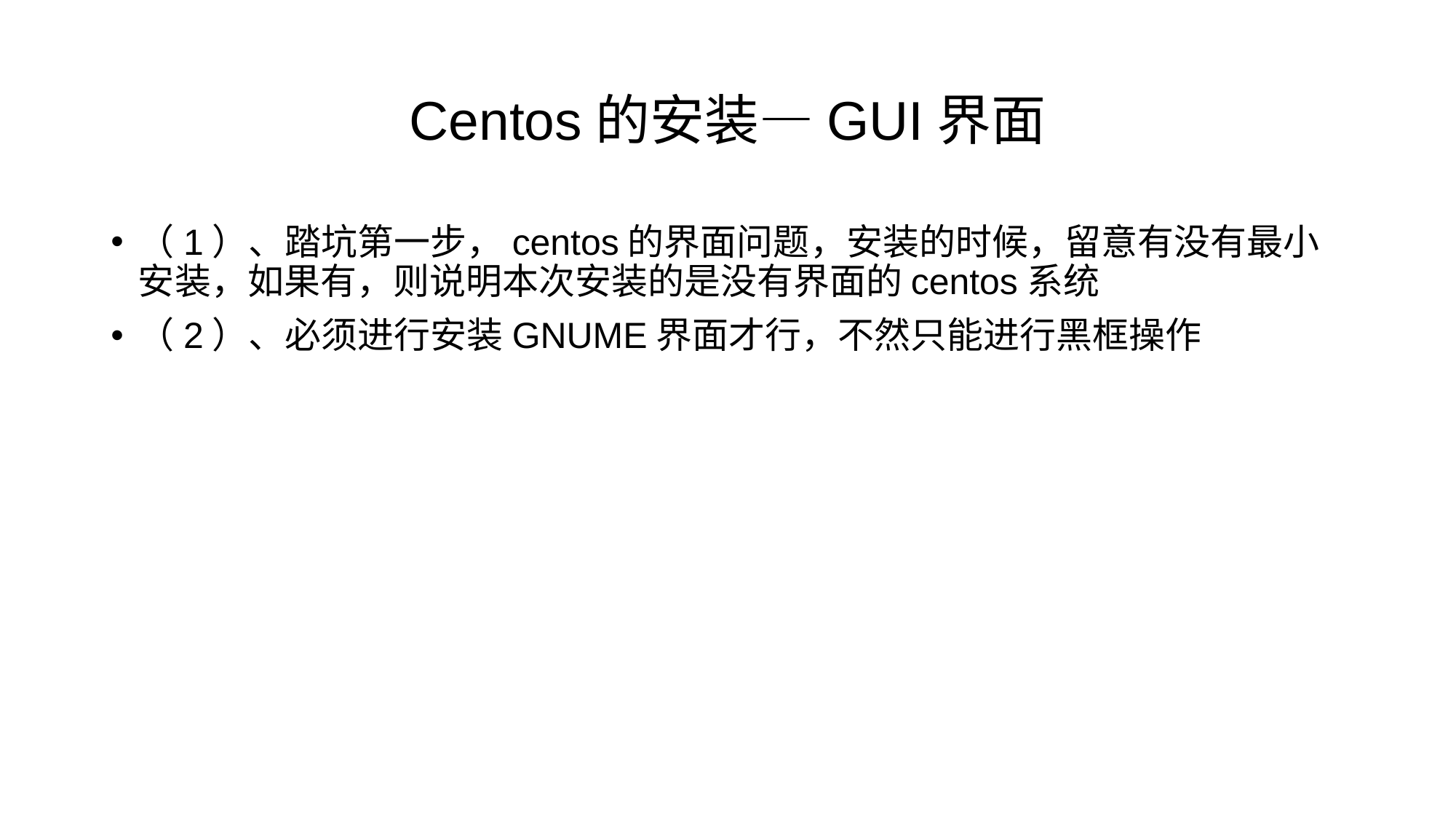

# Centos的安装—GUI界面
（1）、踏坑第一步，centos的界面问题，安装的时候，留意有没有最小安装，如果有，则说明本次安装的是没有界面的centos系统
（2）、必须进行安装GNUME界面才行，不然只能进行黑框操作